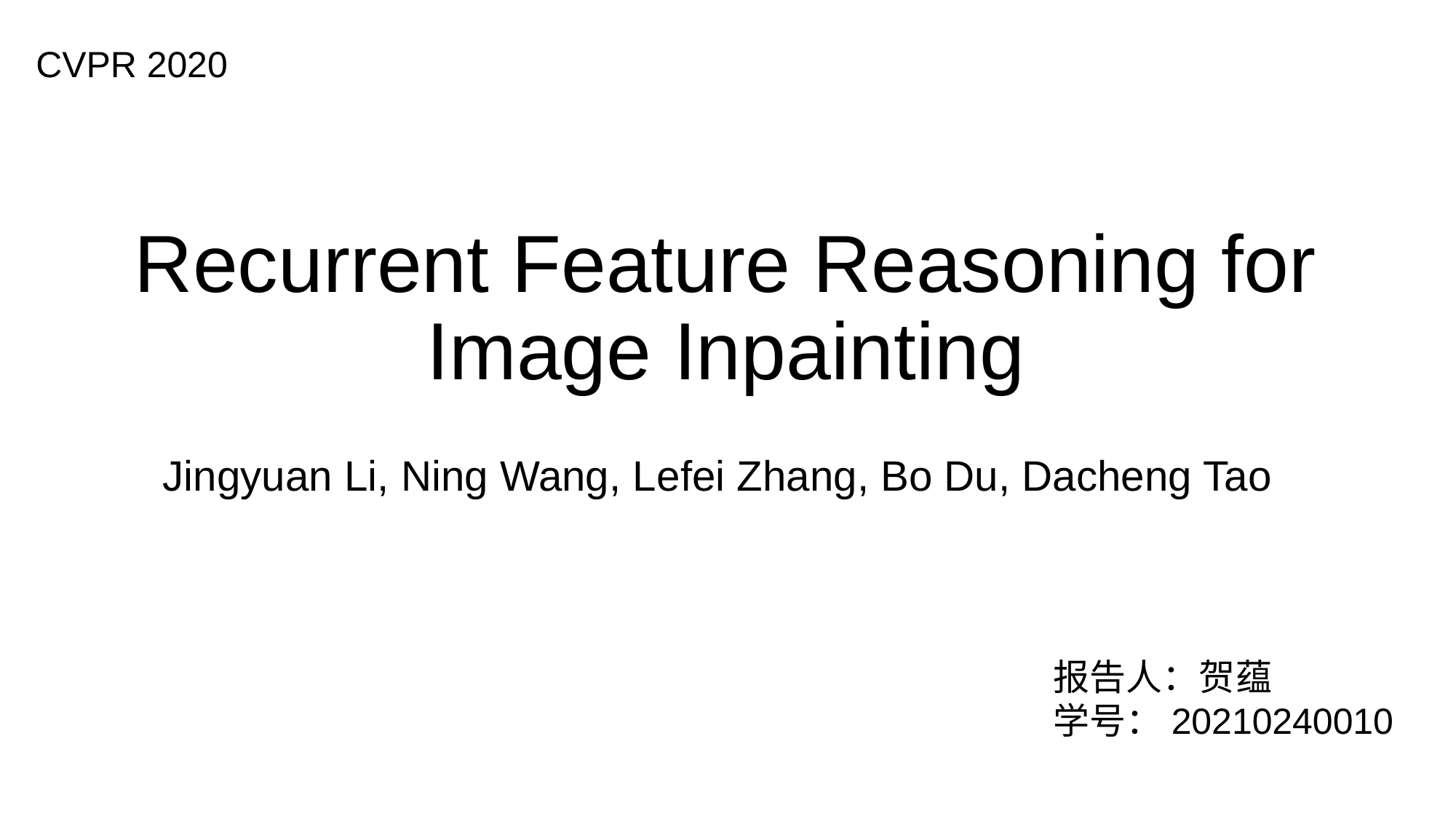

CVPR 2020
# Recurrent Feature Reasoning for Image Inpainting
Jingyuan Li, Ning Wang, Lefei Zhang, Bo Du, Dacheng Tao

报告人：贺蕴
学号：20210240010